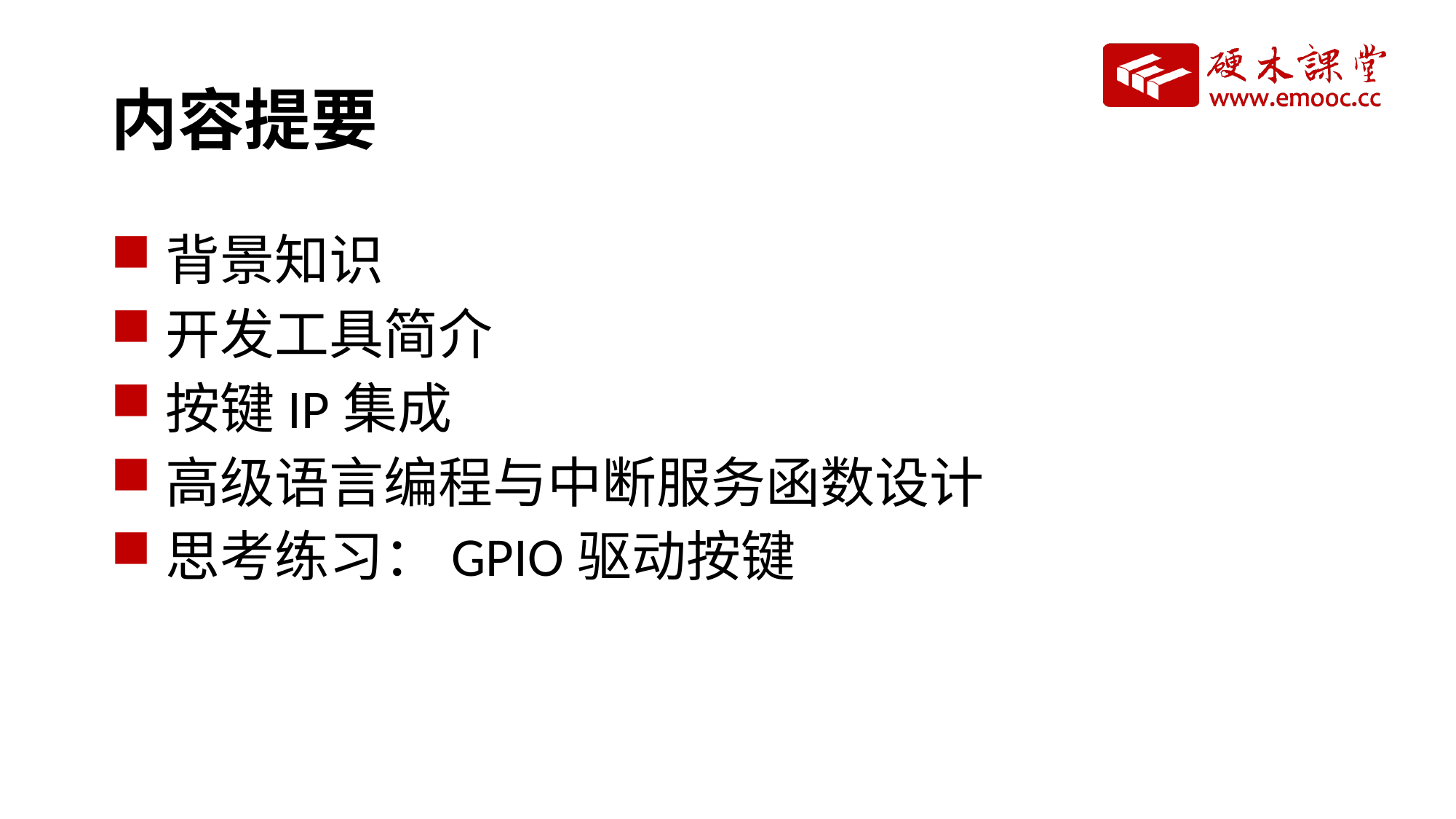

# 内容提要
背景知识
开发工具简介
按键IP集成
高级语言编程与中断服务函数设计
思考练习：GPIO驱动按键